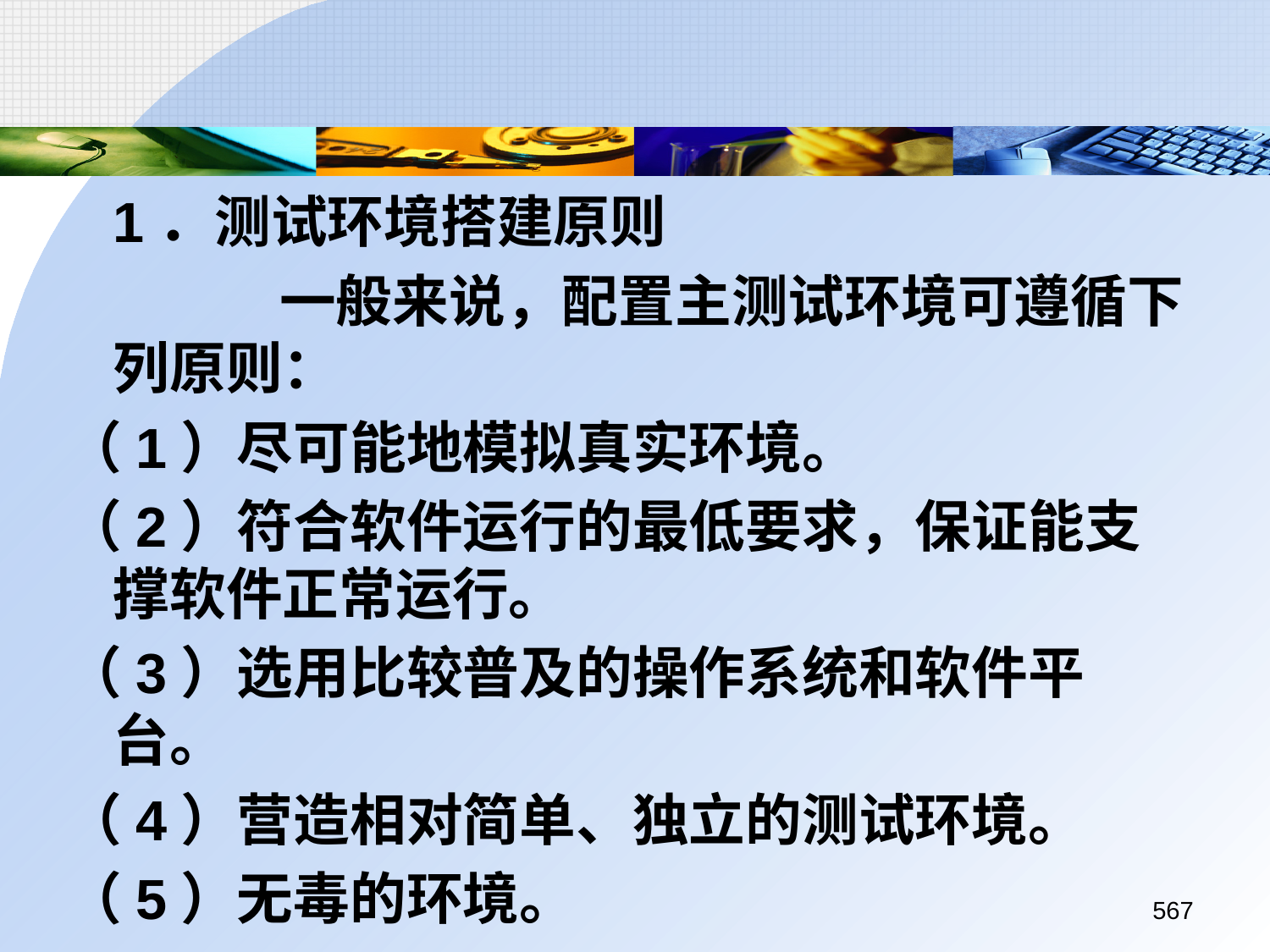

1．测试环境搭建原则
		  一般来说，配置主测试环境可遵循下列原则：
（1）尽可能地模拟真实环境。
（2）符合软件运行的最低要求，保证能支撑软件正常运行。
（3）选用比较普及的操作系统和软件平台。
（4）营造相对简单、独立的测试环境。
（5）无毒的环境。

567